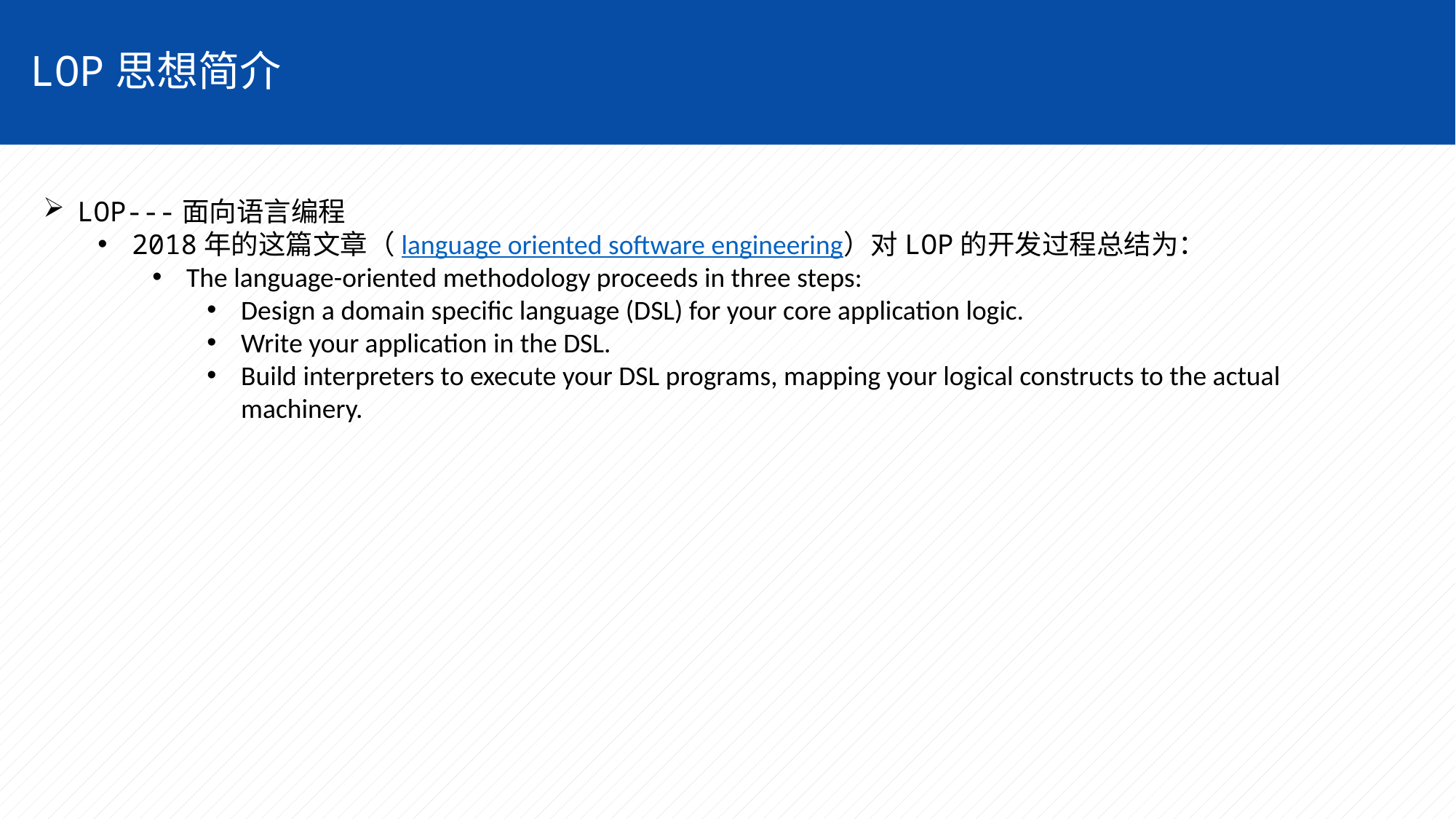

LOP思想简介
LOP---面向语言编程
2018年的这篇文章（language oriented software engineering）对LOP的开发过程总结为：
The language-oriented methodology proceeds in three steps:
Design a domain specific language (DSL) for your core application logic.
Write your application in the DSL.
Build interpreters to execute your DSL programs, mapping your logical constructs to the actual machinery.